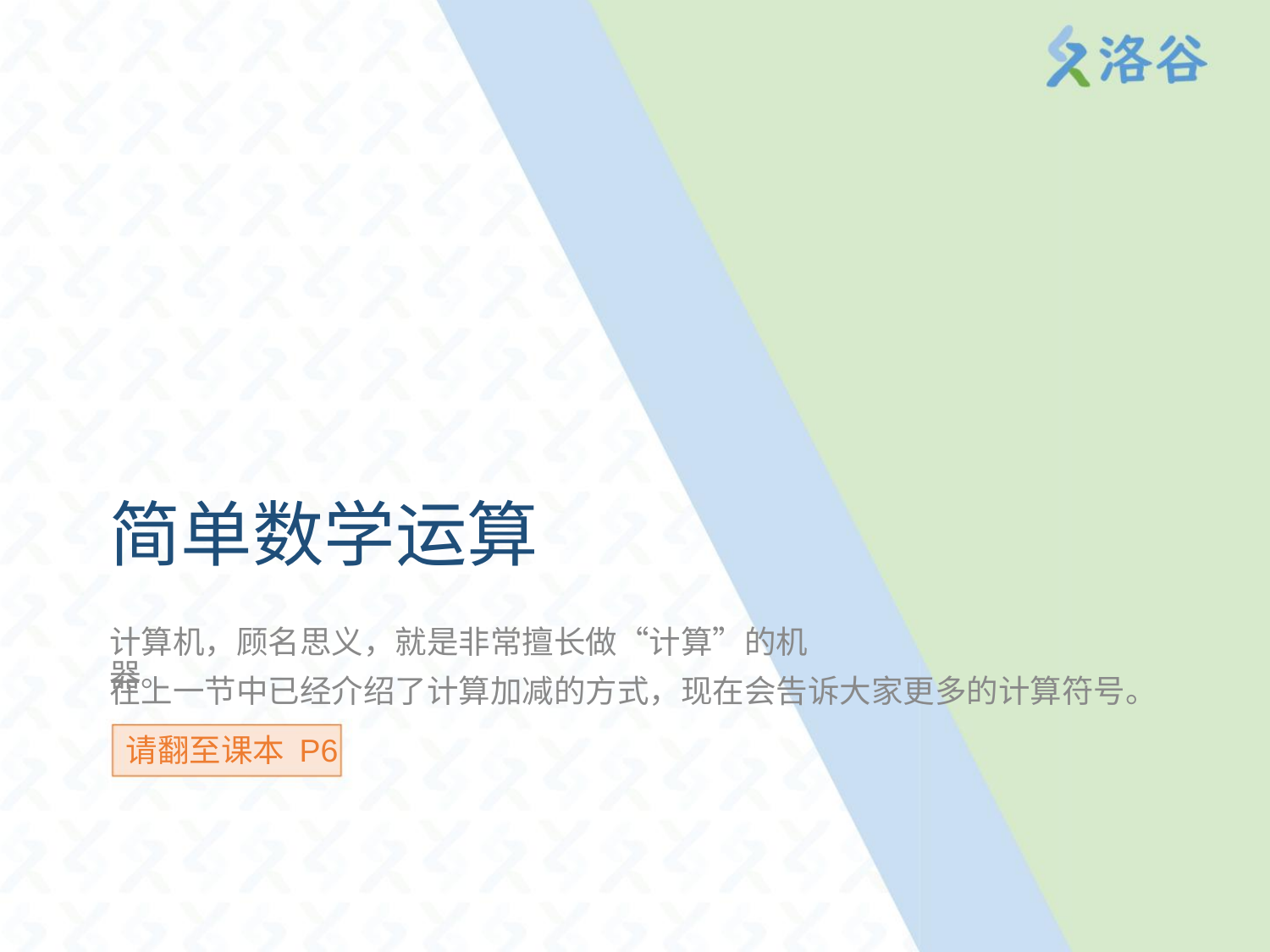

简单数学运算
计算机，顾名思义，就是非常擅长做“计算”的机器。
在上一节中已经介绍了计算加减的方式，现在会告诉大家更多的计算符号。
请翻至课本 P6